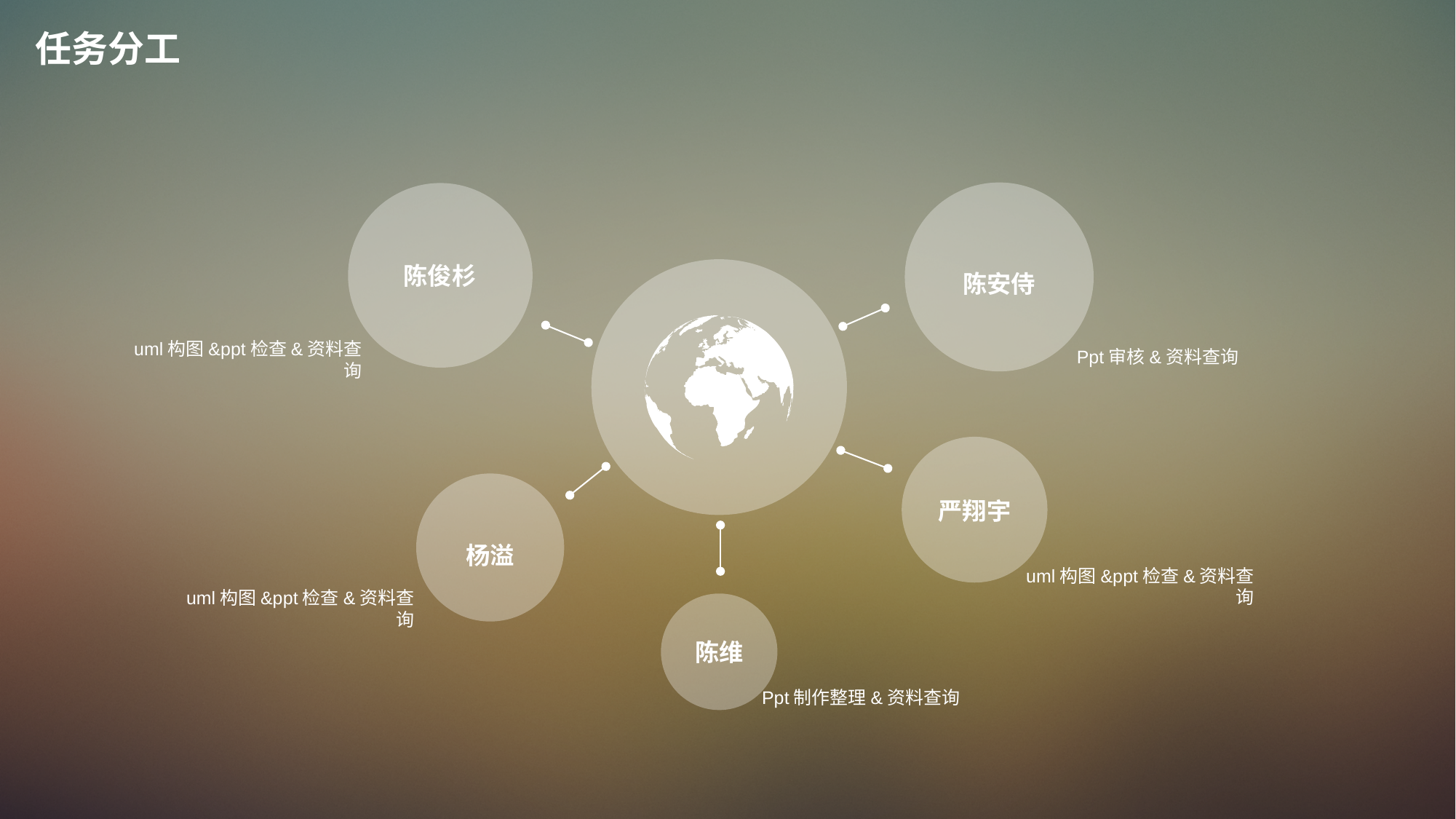

任务分工

陈俊杉
陈安侍

uml构图&ppt检查&资料查询
Ppt审核&资料查询

严翔宇
杨溢

uml构图&ppt检查&资料查询
uml构图&ppt检查&资料查询

陈维
Ppt制作整理&资料查询